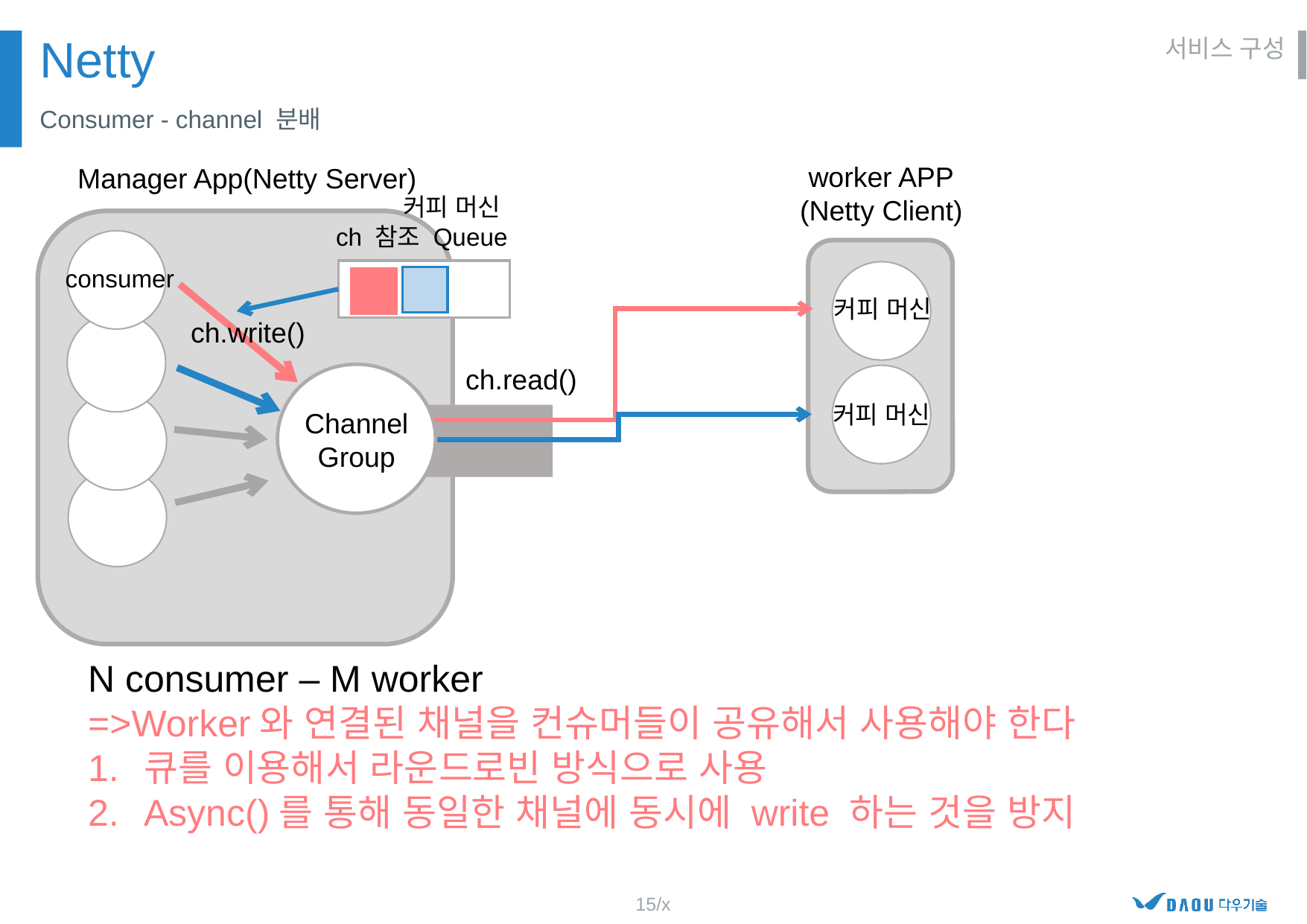

Netty
서비스 구성
Consumer - channel 분배
worker APP
(Netty Client)

Manager App(Netty Server)
커피 머신
ch 참조 Queue

consumer

커피 머신

ch.write()
ch.read()

커피 머신
Channel
Group

N consumer – M worker
=>Worker와 연결된 채널을 컨슈머들이 공유해서 사용해야 한다
큐를 이용해서 라운드로빈 방식으로 사용
Async()를 통해 동일한 채널에 동시에 write 하는 것을 방지